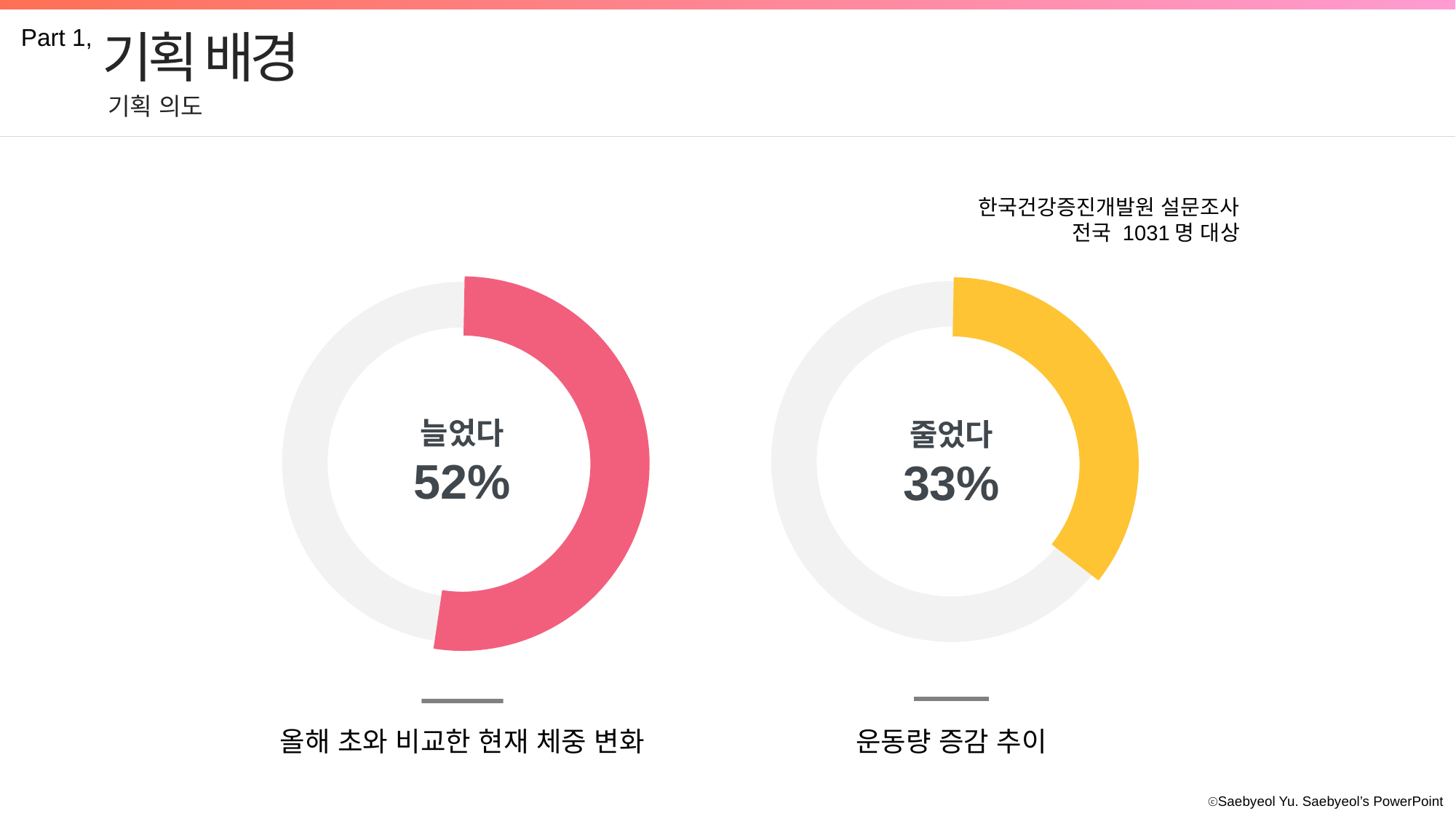

Part 1,
기획 배경
기획 의도
한국건강증진개발원 설문조사
전국 1031명 대상

늘었다
52%
줄었다
33%

올해 초와 비교한 현재 체중 변화
운동량 증감 추이